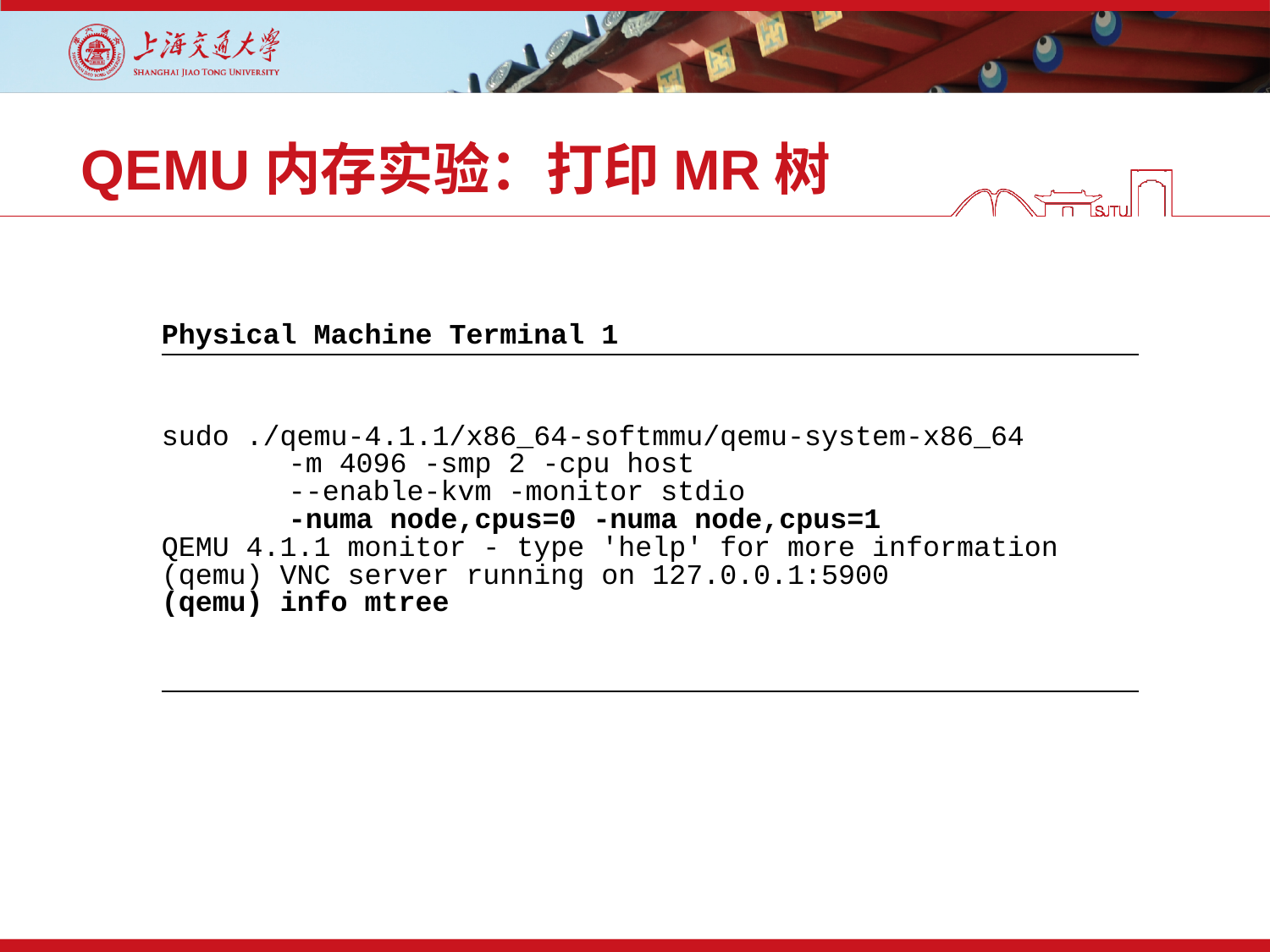

# QEMU内存实验：打印MR树
| Physical Machine Terminal 1 |
| --- |
| sudo ./qemu-4.1.1/x86\_64-softmmu/qemu-system-x86\_64 -m 4096 -smp 2 -cpu host --enable-kvm -monitor stdio -numa node,cpus=0 -numa node,cpus=1 QEMU 4.1.1 monitor - type 'help' for more information (qemu) VNC server running on 127.0.0.1:5900 (qemu) info mtree |